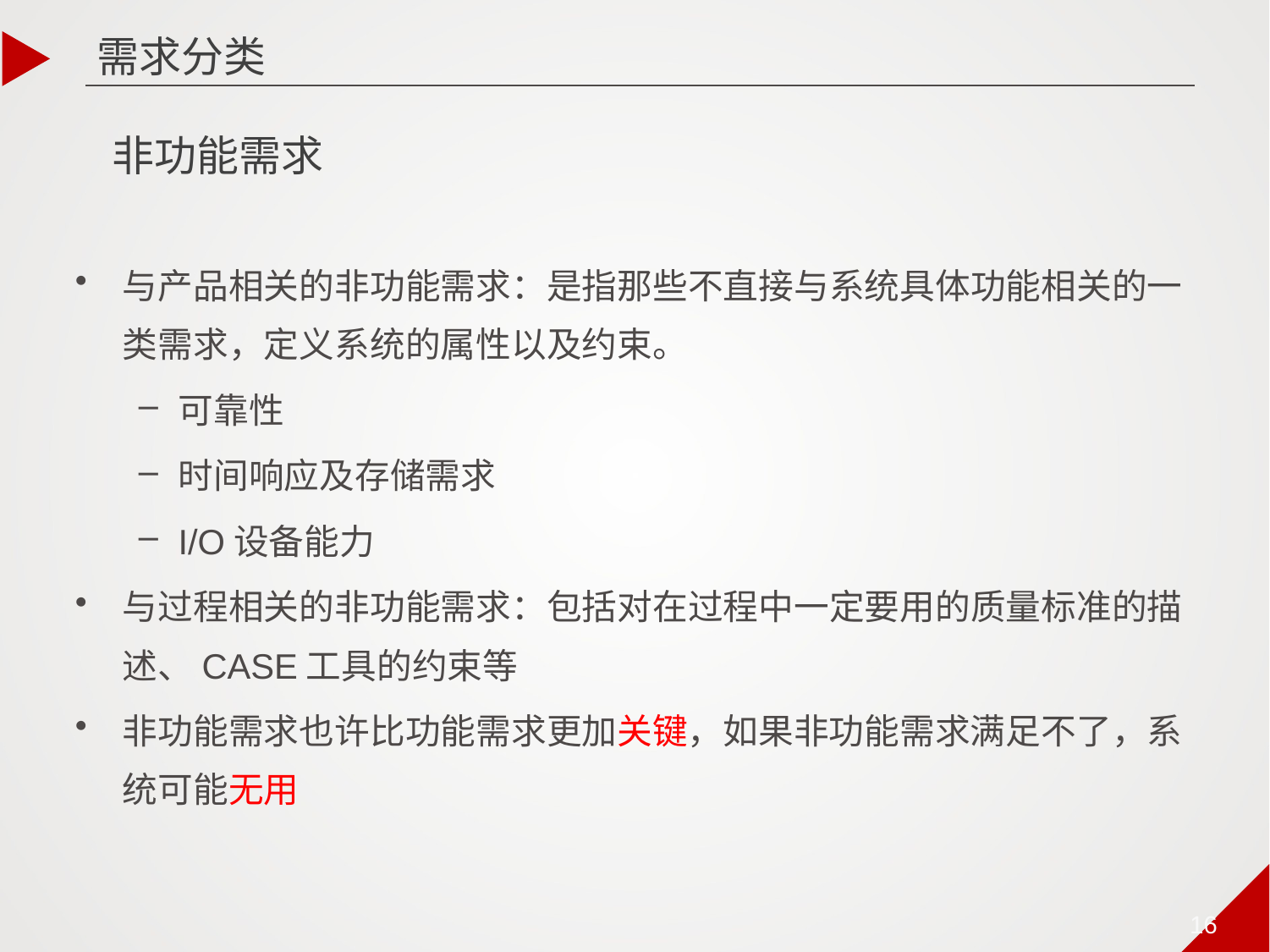

需求分类

非功能需求
与产品相关的非功能需求：是指那些不直接与系统具体功能相关的一类需求，定义系统的属性以及约束。
可靠性
时间响应及存储需求
I/O设备能力
与过程相关的非功能需求：包括对在过程中一定要用的质量标准的描述、CASE工具的约束等
非功能需求也许比功能需求更加关键，如果非功能需求满足不了，系统可能无用